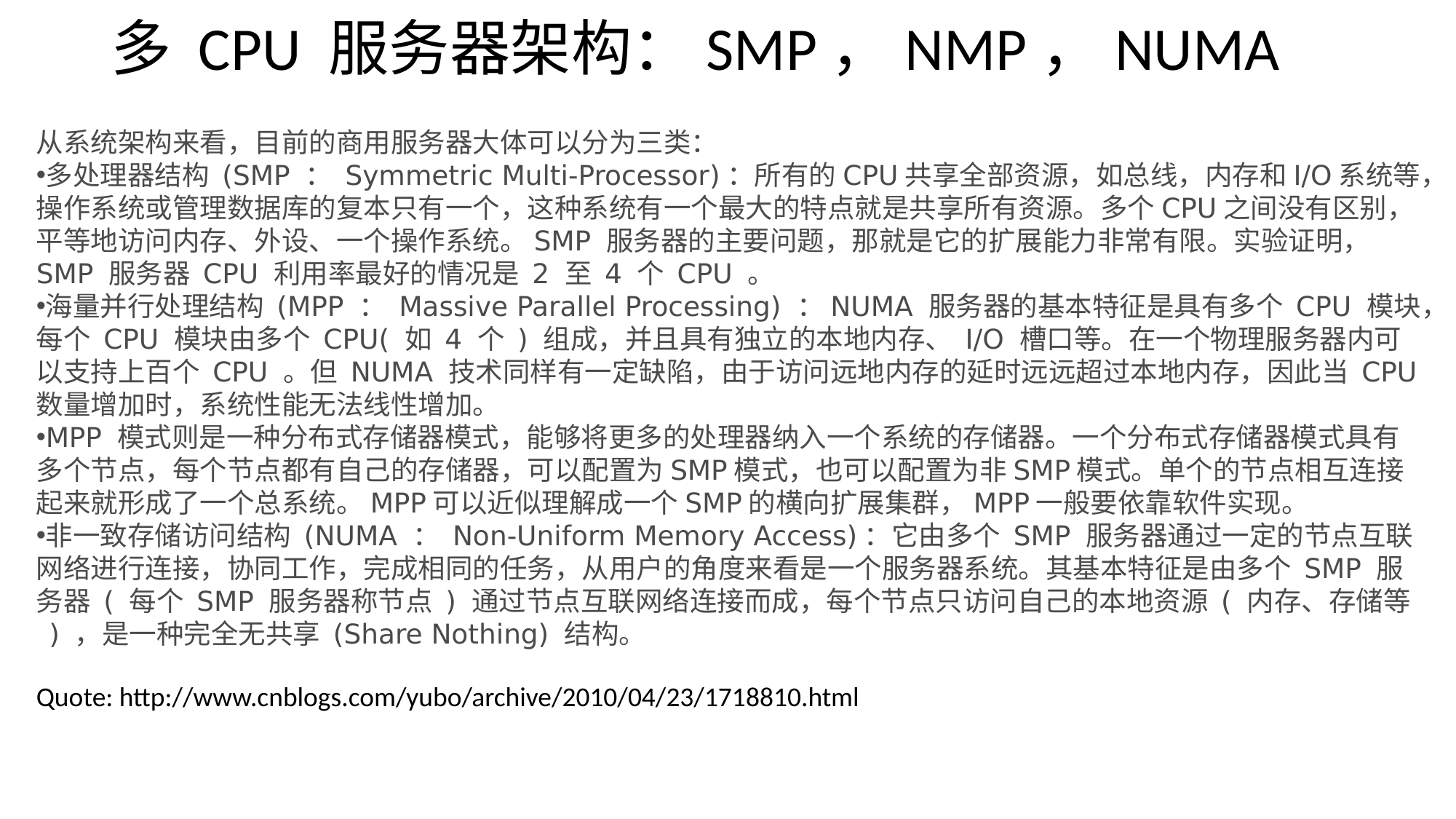

# 多 CPU 服务器架构：SMP，NMP，NUMA
从系统架构来看，目前的商用服务器大体可以分为三类：
多处理器结构 (SMP ： Symmetric Multi-Processor)：所有的CPU共享全部资源，如总线，内存和I/O系统等，操作系统或管理数据库的复本只有一个，这种系统有一个最大的特点就是共享所有资源。多个CPU之间没有区别，平等地访问内存、外设、一个操作系统。SMP 服务器的主要问题，那就是它的扩展能力非常有限。实验证明， SMP 服务器 CPU 利用率最好的情况是 2 至 4 个 CPU 。
海量并行处理结构 (MPP ： Massive Parallel Processing) ：NUMA 服务器的基本特征是具有多个 CPU 模块，每个 CPU 模块由多个 CPU( 如 4 个 ) 组成，并且具有独立的本地内存、 I/O 槽口等。在一个物理服务器内可以支持上百个 CPU 。但 NUMA 技术同样有一定缺陷，由于访问远地内存的延时远远超过本地内存，因此当 CPU 数量增加时，系统性能无法线性增加。
MPP 模式则是一种分布式存储器模式，能够将更多的处理器纳入一个系统的存储器。一个分布式存储器模式具有多个节点，每个节点都有自己的存储器，可以配置为SMP模式，也可以配置为非SMP模式。单个的节点相互连接起来就形成了一个总系统。MPP可以近似理解成一个SMP的横向扩展集群，MPP一般要依靠软件实现。
非一致存储访问结构 (NUMA ： Non-Uniform Memory Access)：它由多个 SMP 服务器通过一定的节点互联网络进行连接，协同工作，完成相同的任务，从用户的角度来看是一个服务器系统。其基本特征是由多个 SMP 服务器 ( 每个 SMP 服务器称节点 ) 通过节点互联网络连接而成，每个节点只访问自己的本地资源 ( 内存、存储等 ) ，是一种完全无共享 (Share Nothing) 结构。
Quote: http://www.cnblogs.com/yubo/archive/2010/04/23/1718810.html